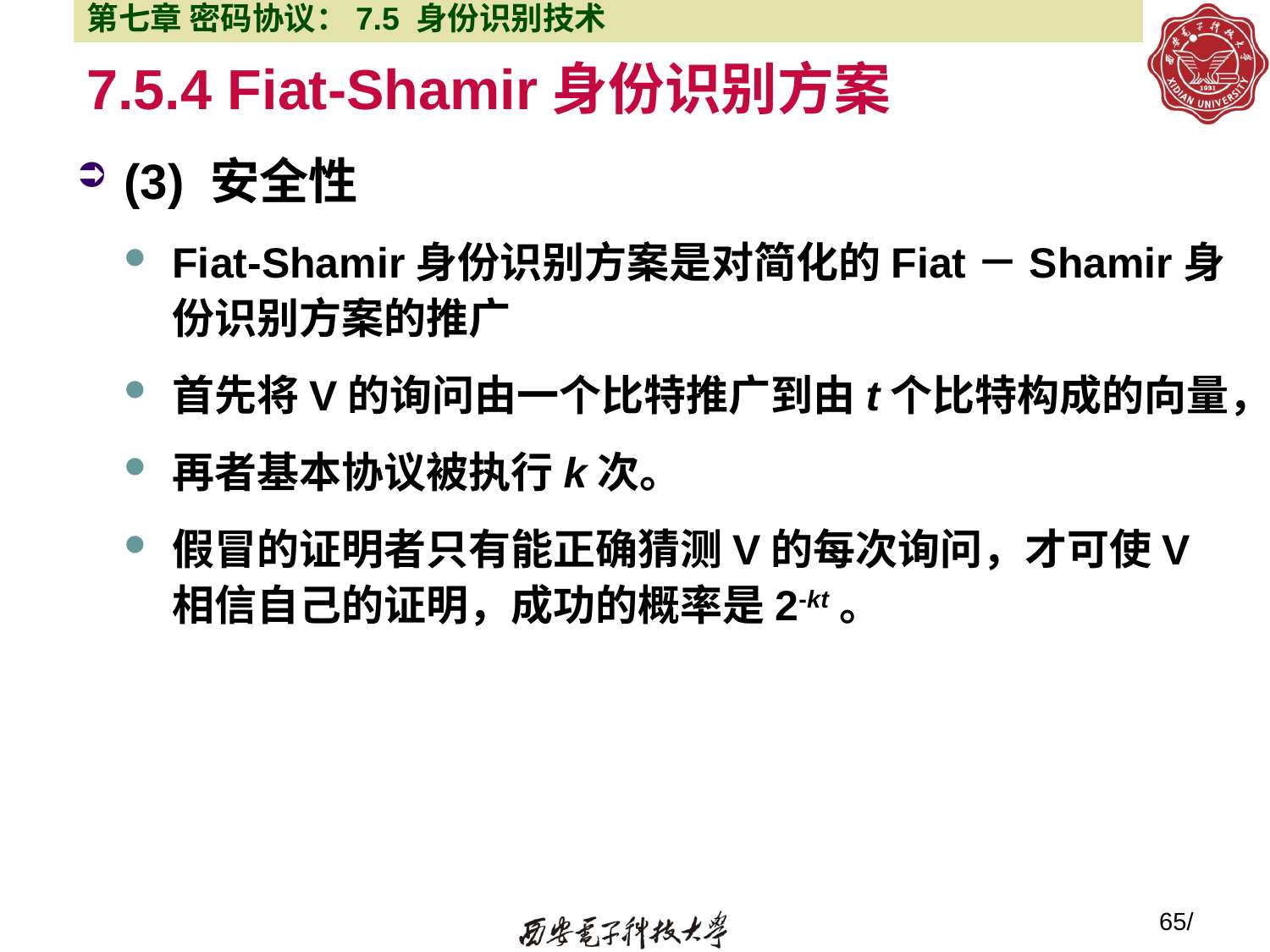

第七章 密码协议：7.5 身份识别技术
# 7.5.4 Fiat-Shamir身份识别方案
(3) 安全性
Fiat-Shamir身份识别方案是对简化的Fiat－Shamir身份识别方案的推广
首先将V的询问由一个比特推广到由t个比特构成的向量，
再者基本协议被执行k次。
假冒的证明者只有能正确猜测V的每次询问，才可使V相信自己的证明，成功的概率是2-kt。
65/